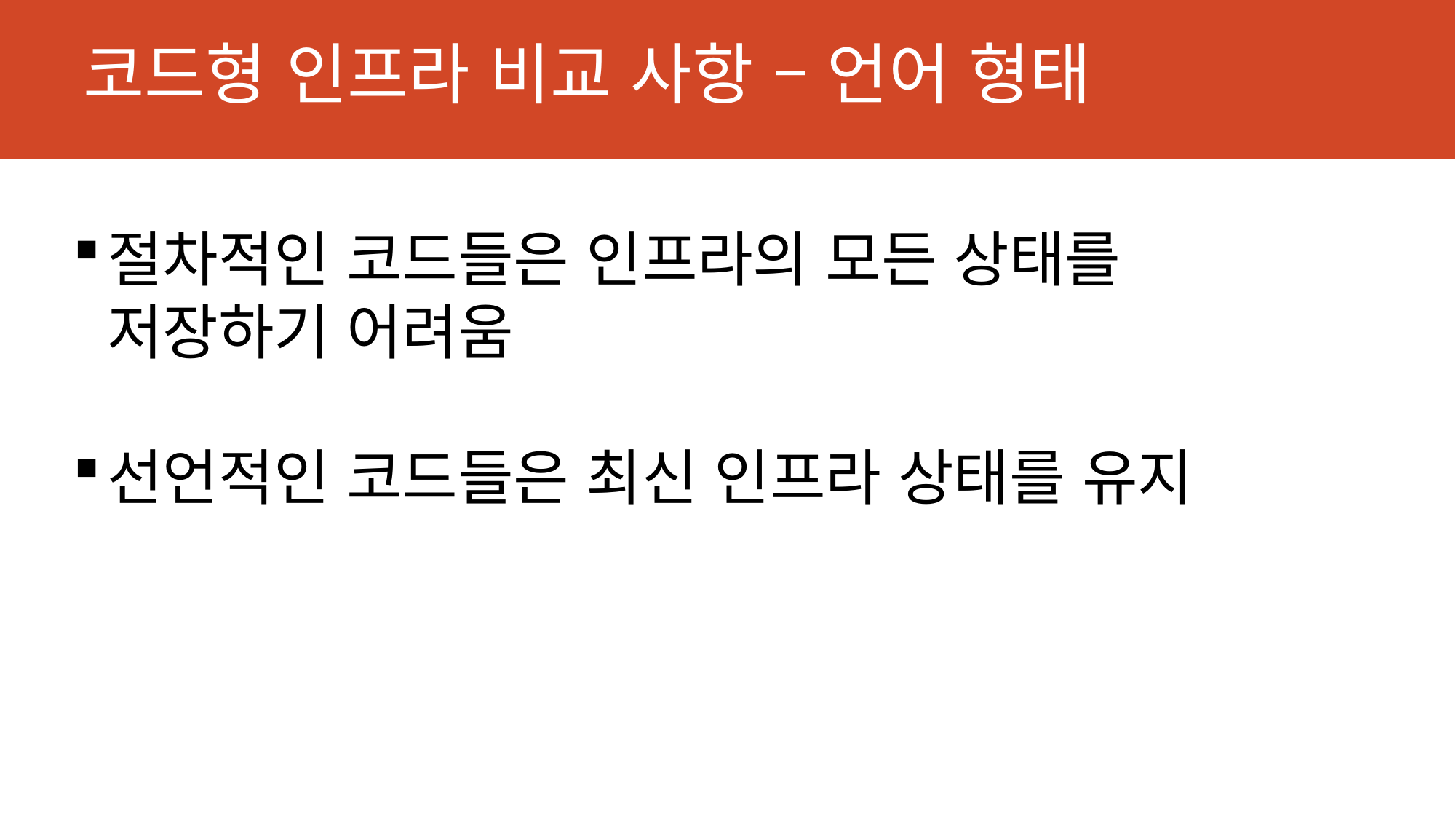

# 코드형 인프라 비교 사항 – 언어 형태
절차적인 코드들은 인프라의 모든 상태를 저장하기 어려움

선언적인 코드들은 최신 인프라 상태를 유지